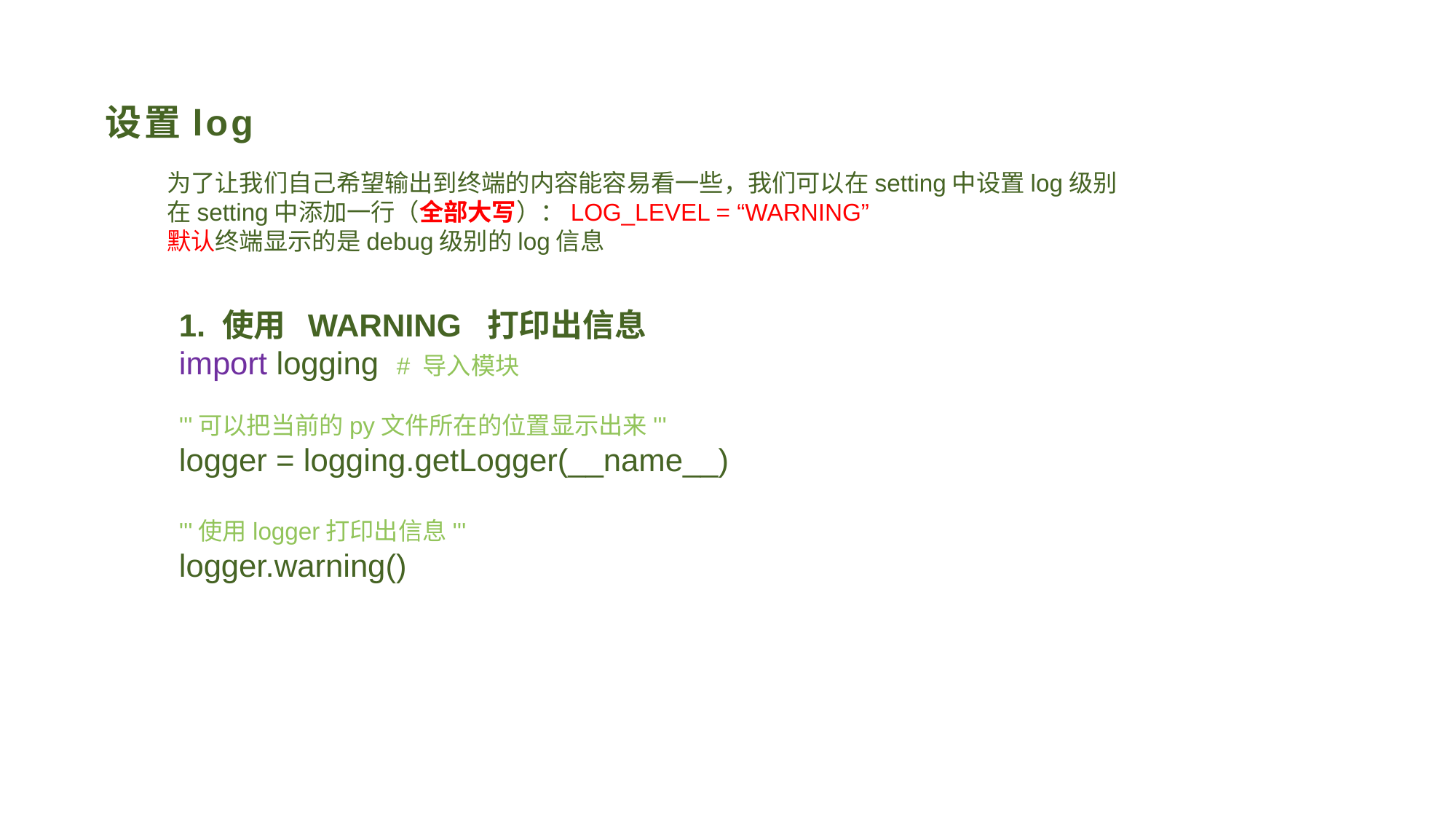

# 设置log
为了让我们自己希望输出到终端的内容能容易看一些，我们可以在setting中设置log级别
在setting中添加一行（全部大写）：LOG_LEVEL = “WARNING”
默认终端显示的是debug级别的log信息
1. 使用  WARNING  打印出信息
import logging  # 导入模块

'''可以把当前的py文件所在的位置显示出来'''
logger = logging.getLogger(__name__)

'''使用logger打印出信息'''
logger.warning()